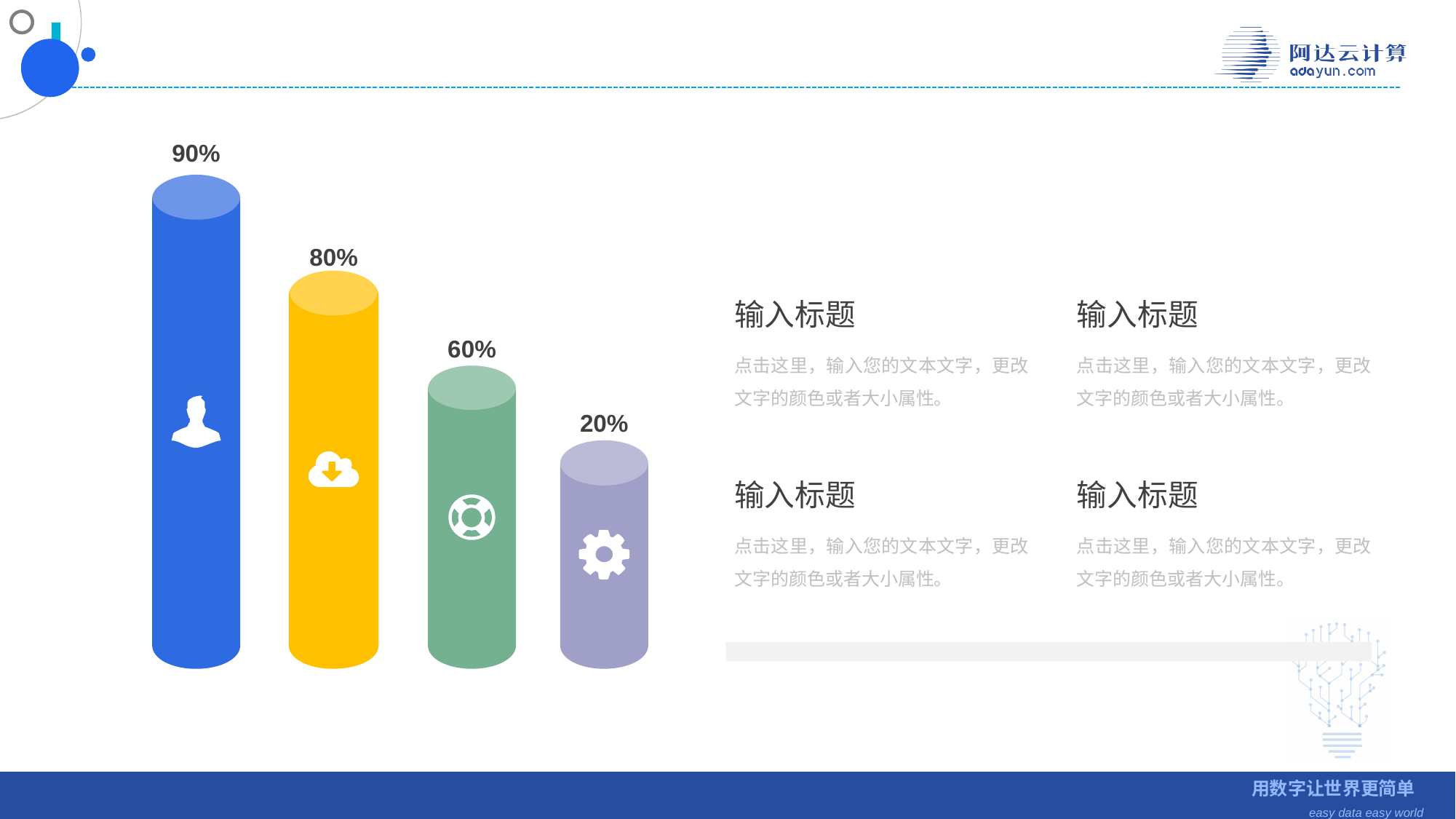

90%

80%

60%

20%

输入标题
点击这里，输入您的文本文字，更改文字的颜色或者大小属性。
输入标题
点击这里，输入您的文本文字，更改文字的颜色或者大小属性。
输入标题
点击这里，输入您的文本文字，更改文字的颜色或者大小属性。
输入标题
点击这里，输入您的文本文字，更改文字的颜色或者大小属性。